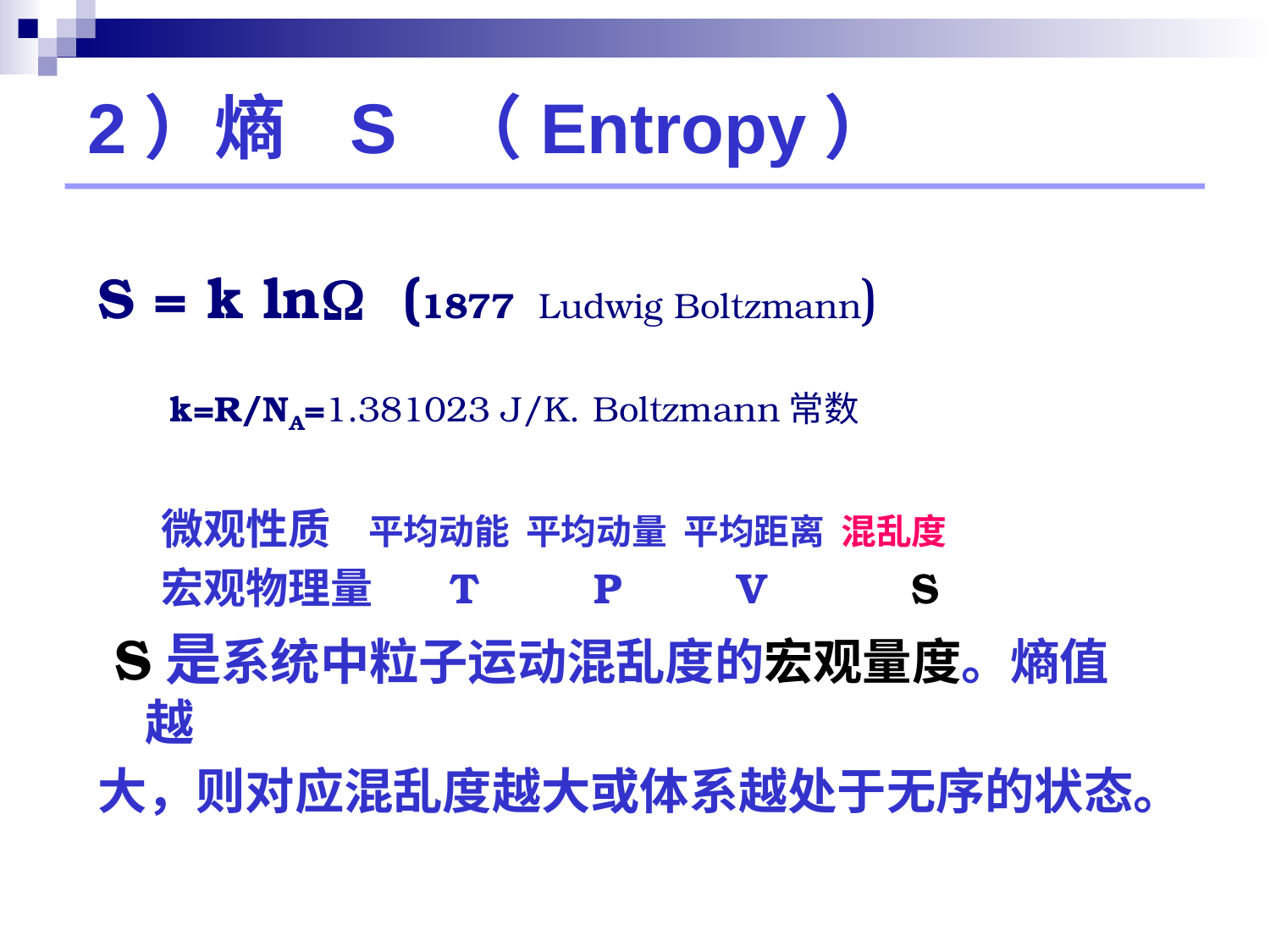

# 2）熵   S  （Entropy）

S = k lnΩ  (1877  Ludwig Boltzmann)

      k=R/NA=1.381023 J/K. Boltzmann常数

微观性质    平均动能  平均动量  平均距离  混乱度
宏观物理量       T        P        V          S
 S是系统中粒子运动混乱度的宏观量度。熵值越
大，则对应混乱度越大或体系越处于无序的状态。